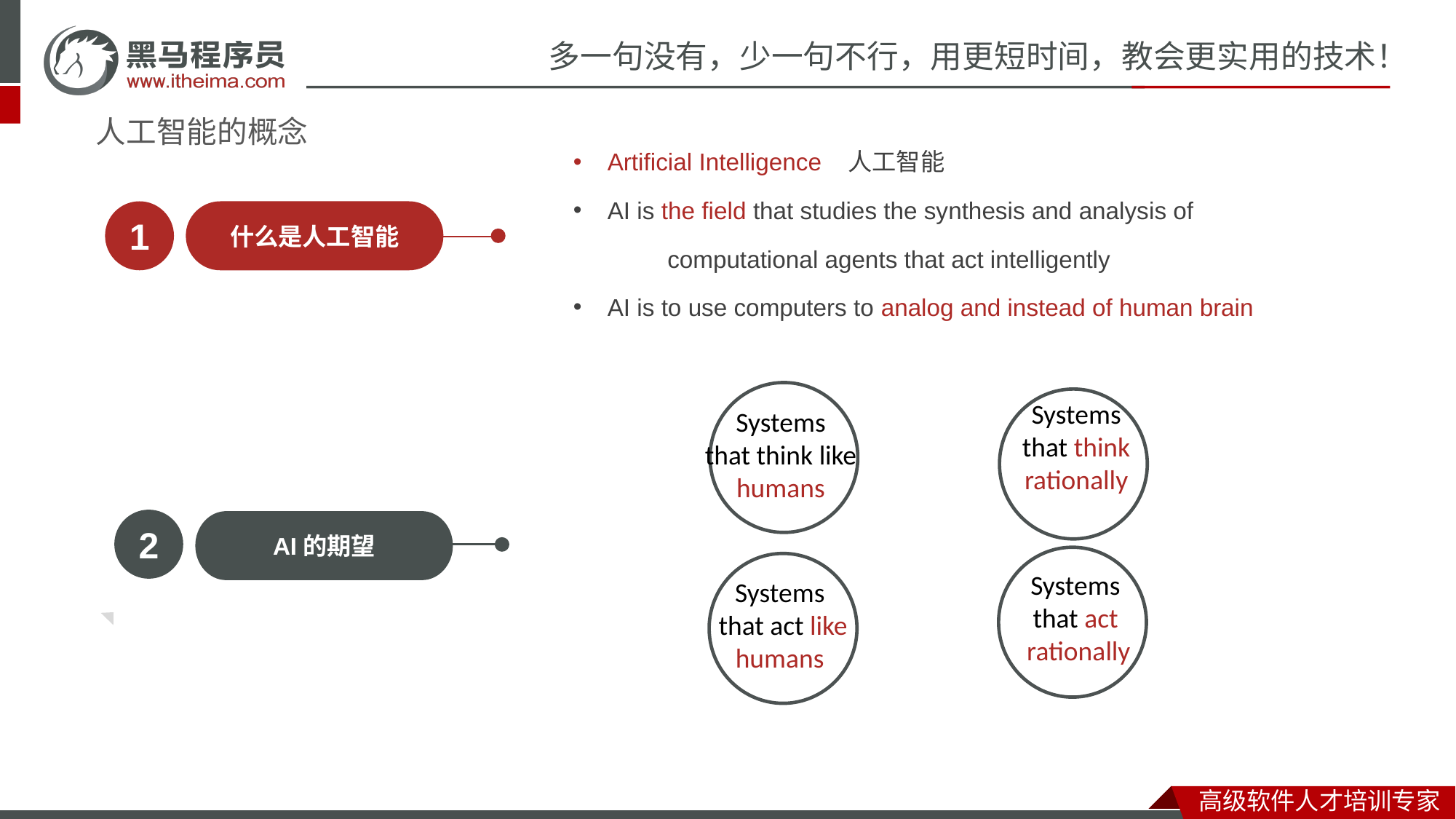

# 人工智能的概念
Artificial Intelligence   人工智能
AI is the field that studies the synthesis and analysis of
              computational agents that act intelligently
AI is to use computers to analog and instead of human brain
1
什么是人工智能

think like humans
think like humans
Systems
that think
rationally
Systems
that think like
humans
2
AI的期望

think like humans
think like humans
Systems
that act
rationally
Systems
that act like humans